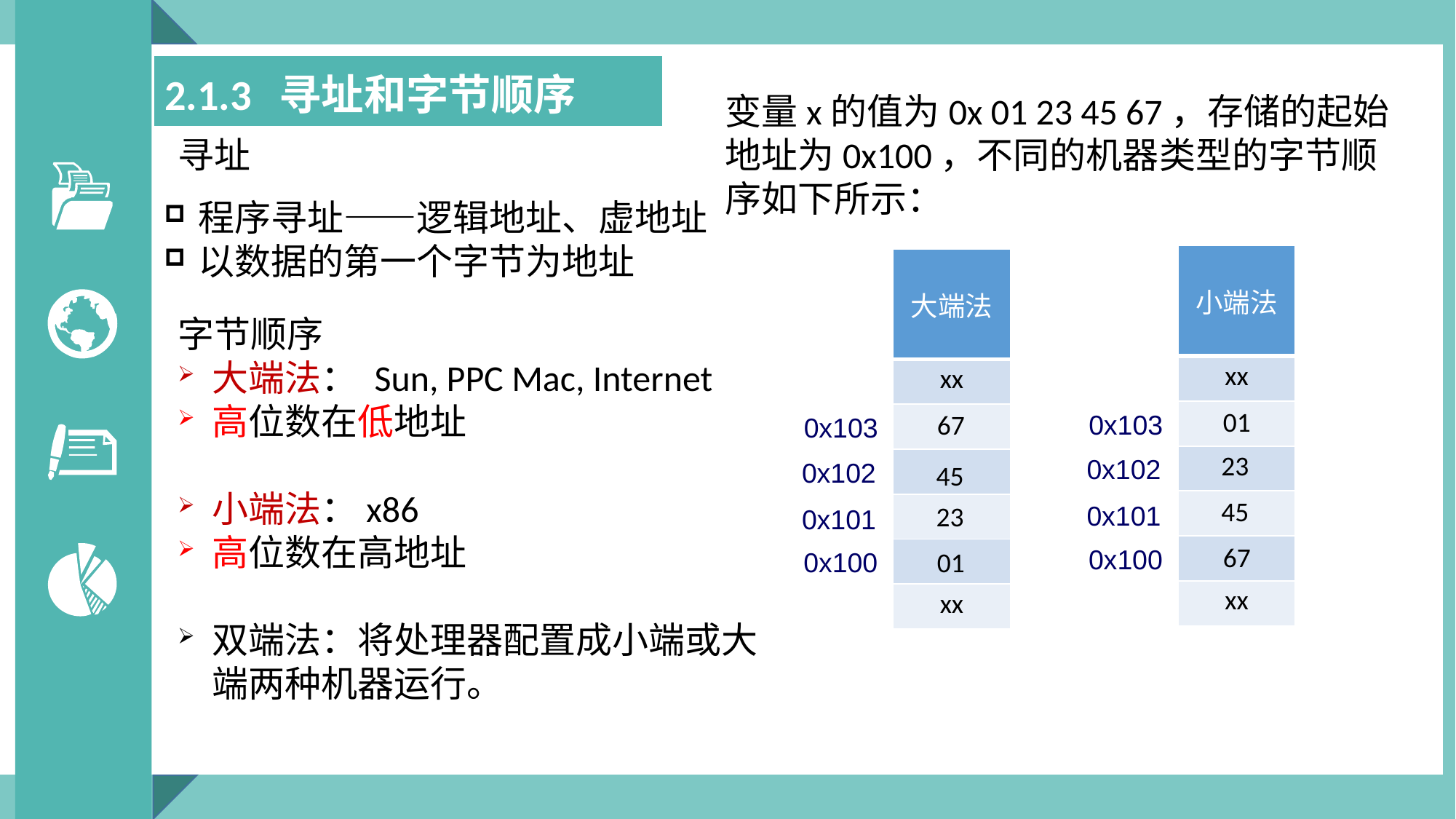

| 2.1.3 寻址和字节顺序 |
| --- |
变量x的值为0x 01 23 45 67，存储的起始地址为0x100，不同的机器类型的字节顺序如下所示：
寻址
程序寻址——逻辑地址、虚地址
以数据的第一个字节为地址
| 小端法 |
| --- |
| xx |
|  |
|  |
|  |
|  |
| xx |
| 大端法 |
| --- |
| xx |
|  |
|  |
|  |
|  |
| xx |
字节顺序
大端法： Sun, PPC Mac, Internet
高位数在低地址

小端法：x86
高位数在高地址

双端法：将处理器配置成小端或大端两种机器运行。
01
67
0x103
0x103
23
0x102
0x102
45
45
0x101
23
0x101
67
0x100
01
0x100